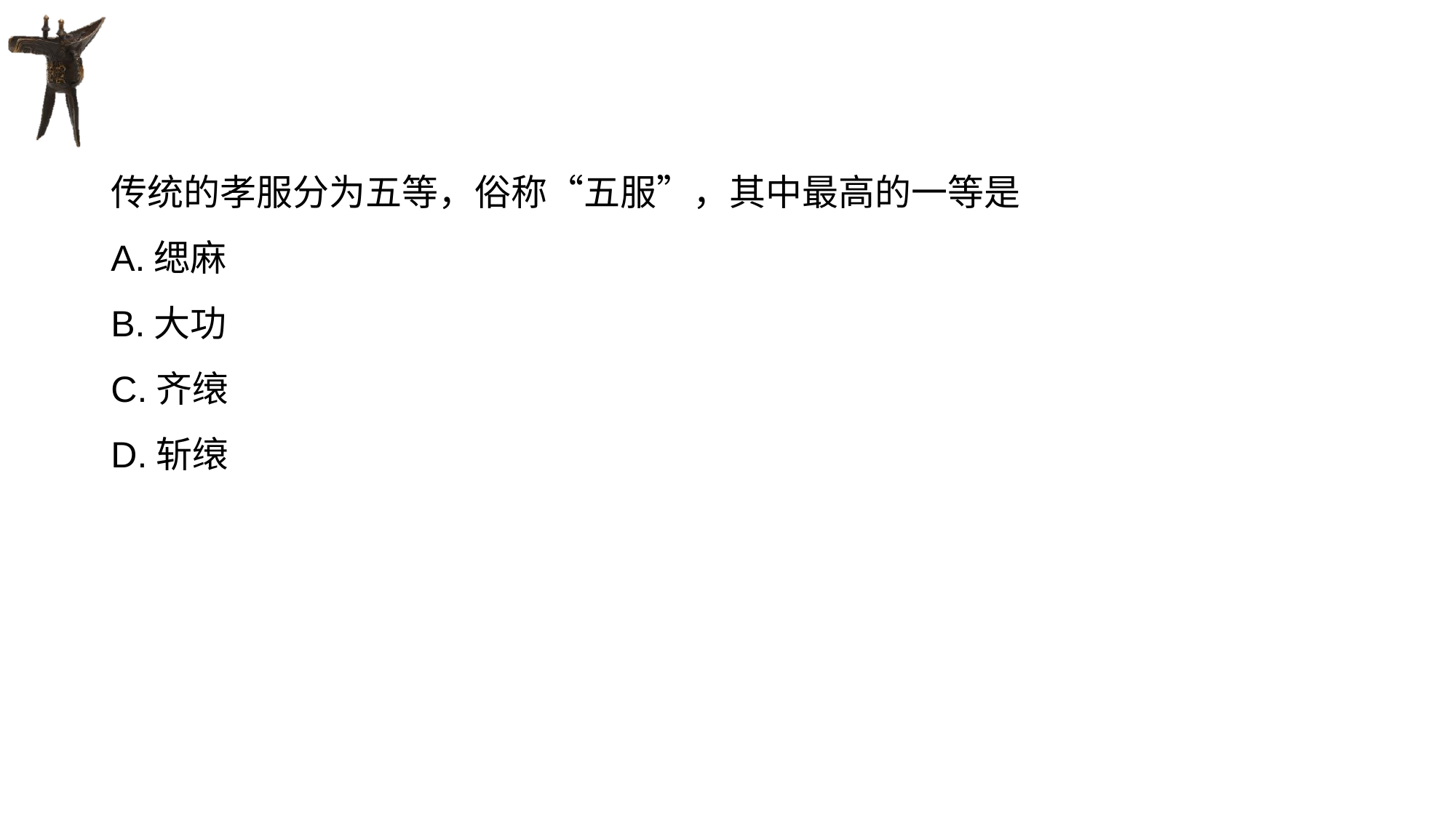

#
传统的孝服分为五等，俗称“五服”，其中最高的一等是
A.缌麻
B.大功
C.齐缞
D.斩缞

70